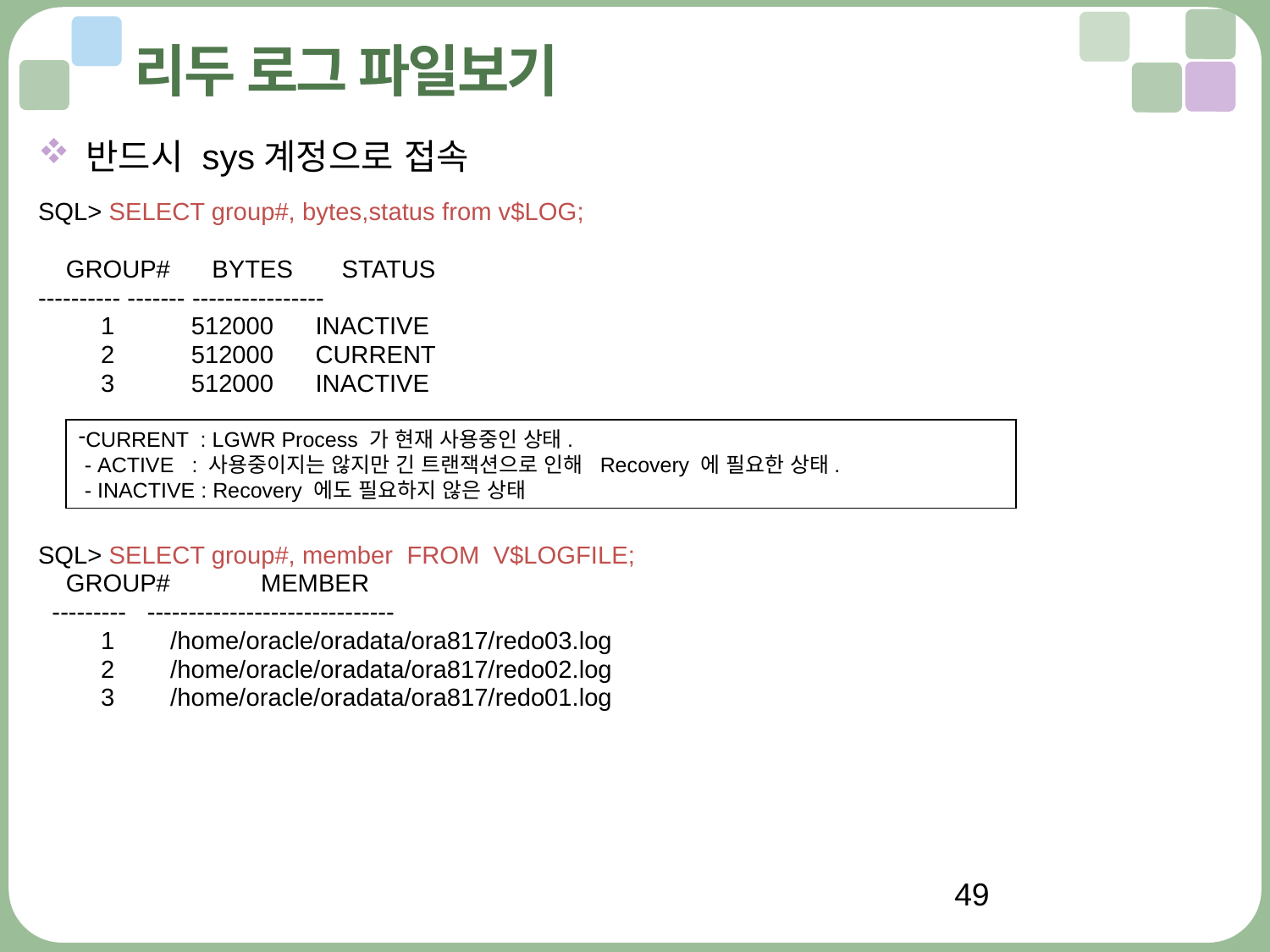

# 리두 로그 파일보기
반드시 sys계정으로 접속

SQL> SELECT group#, bytes,status from v$LOG;

    GROUP#      BYTES       STATUS
---------- ------- ----------------
         1           512000      INACTIVE
         2           512000      CURRENT
         3           512000      INACTIVE

SQL> SELECT group#, member  FROM  V$LOGFILE;
    GROUP#             MEMBER
  ---------   ------------------------------
         1        /home/oracle/oradata/ora817/redo03.log
         2        /home/oracle/oradata/ora817/redo02.log
         3        /home/oracle/oradata/ora817/redo01.log
CURRENT  : LGWR Process 가 현재 사용중인 상태.
 - ACTIVE   : 사용중이지는 않지만 긴 트랜잭션으로 인해  Recovery 에 필요한 상태.
 - INACTIVE : Recovery 에도 필요하지 않은 상태
49